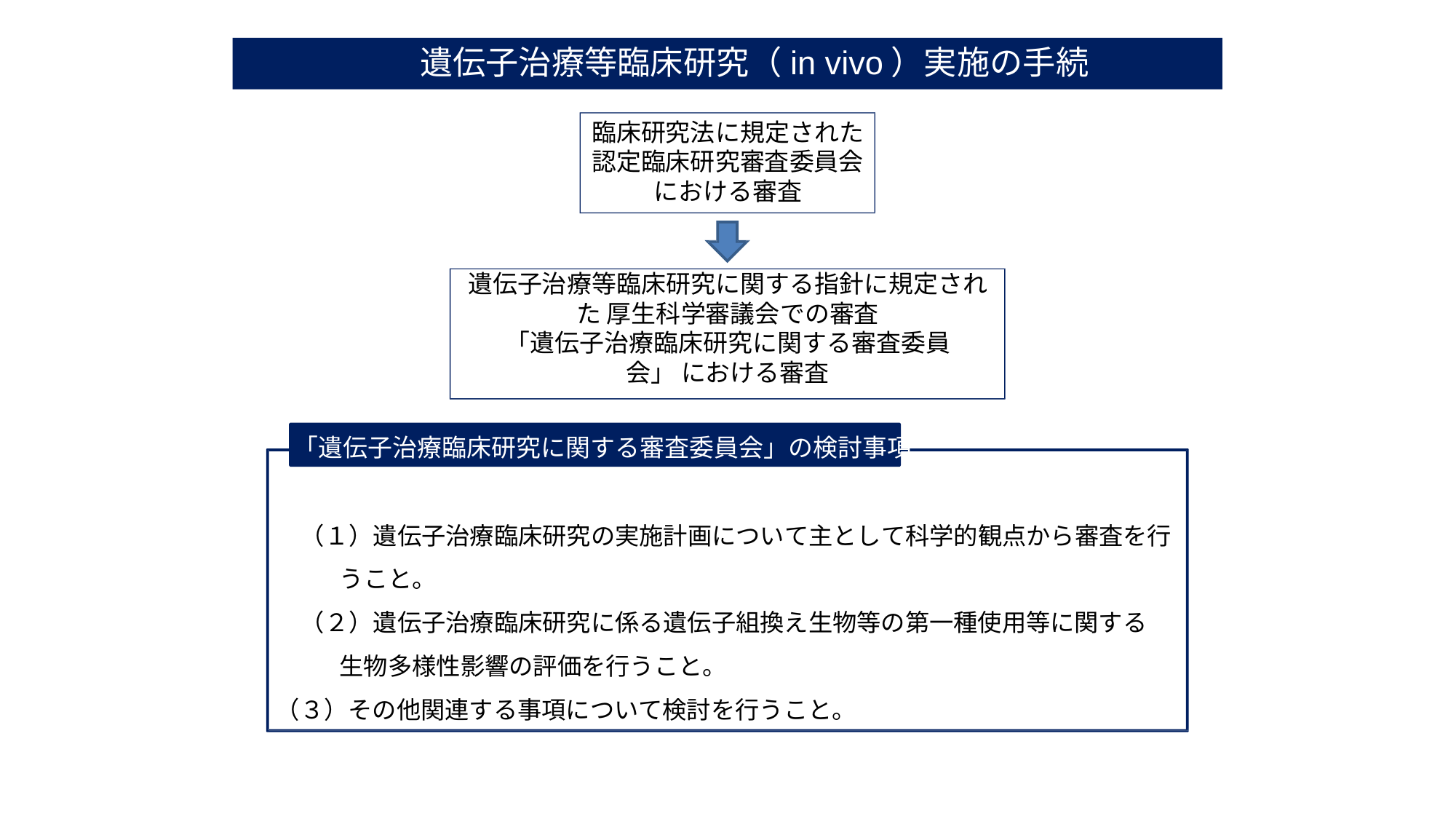

# 遺伝子治療等臨床研究（in vivo）実施の手続

臨床研究法に規定された 認定臨床研究審査委員会 における審査

遺伝子治療等臨床研究に関する指針に規定された 厚生科学審議会での審査
「遺伝子治療臨床研究に関する審査委員会」 における審査

「遺伝子治療臨床研究に関する審査委員会」の検討事項

（１）遺伝子治療臨床研究の実施計画について主として科学的観点から審査を行うこと。
（２）遺伝子治療臨床研究に係る遺伝子組換え生物等の第一種使用等に関する生物多様性影響の評価を行うこと。
（３）その他関連する事項について検討を行うこと。